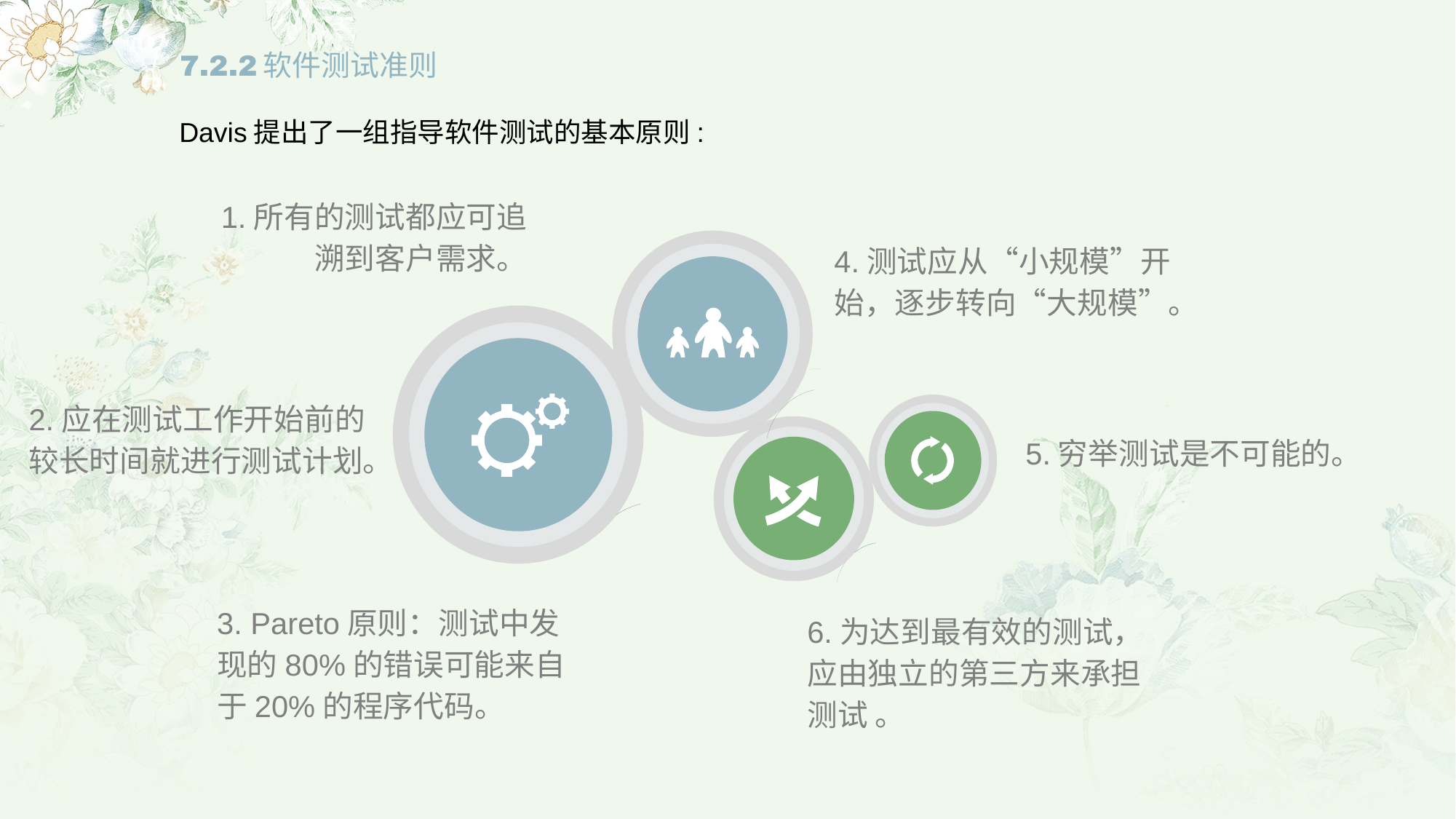

# 7.2.2软件测试准则
Davis提出了一组指导软件测试的基本原则:
1.所有的测试都应可追溯到客户需求。

4.测试应从“小规模”开始，逐步转向“大规模”。

2.应在测试工作开始前的较长时间就进行测试计划。

5.穷举测试是不可能的。
3. Pareto原则：测试中发现的80%的错误可能来自于20%的程序代码。
6.为达到最有效的测试，应由独立的第三方来承担测试 。